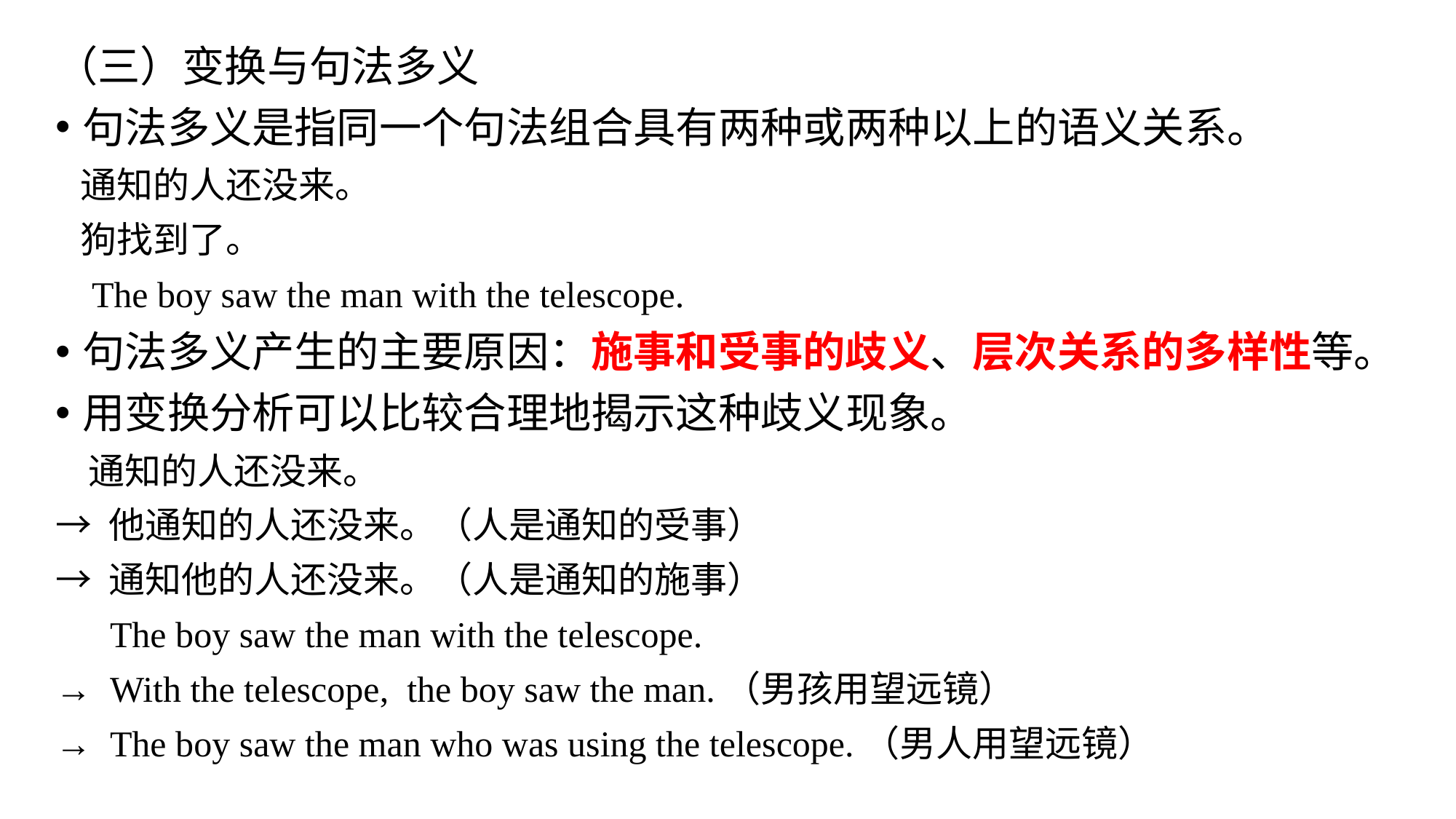

（三）变换与句法多义
句法多义是指同一个句法组合具有两种或两种以上的语义关系。
  通知的人还没来。
  狗找到了。
    The boy saw the man with the telescope.
句法多义产生的主要原因：施事和受事的歧义、层次关系的多样性等。
用变换分析可以比较合理地揭示这种歧义现象。
   通知的人还没来。
→ 他通知的人还没来。（人是通知的受事）
→ 通知他的人还没来。（人是通知的施事）
      The boy saw the man with the telescope.
→  With the telescope,  the boy saw the man.（男孩用望远镜）
→  The boy saw the man who was using the telescope.（男人用望远镜）